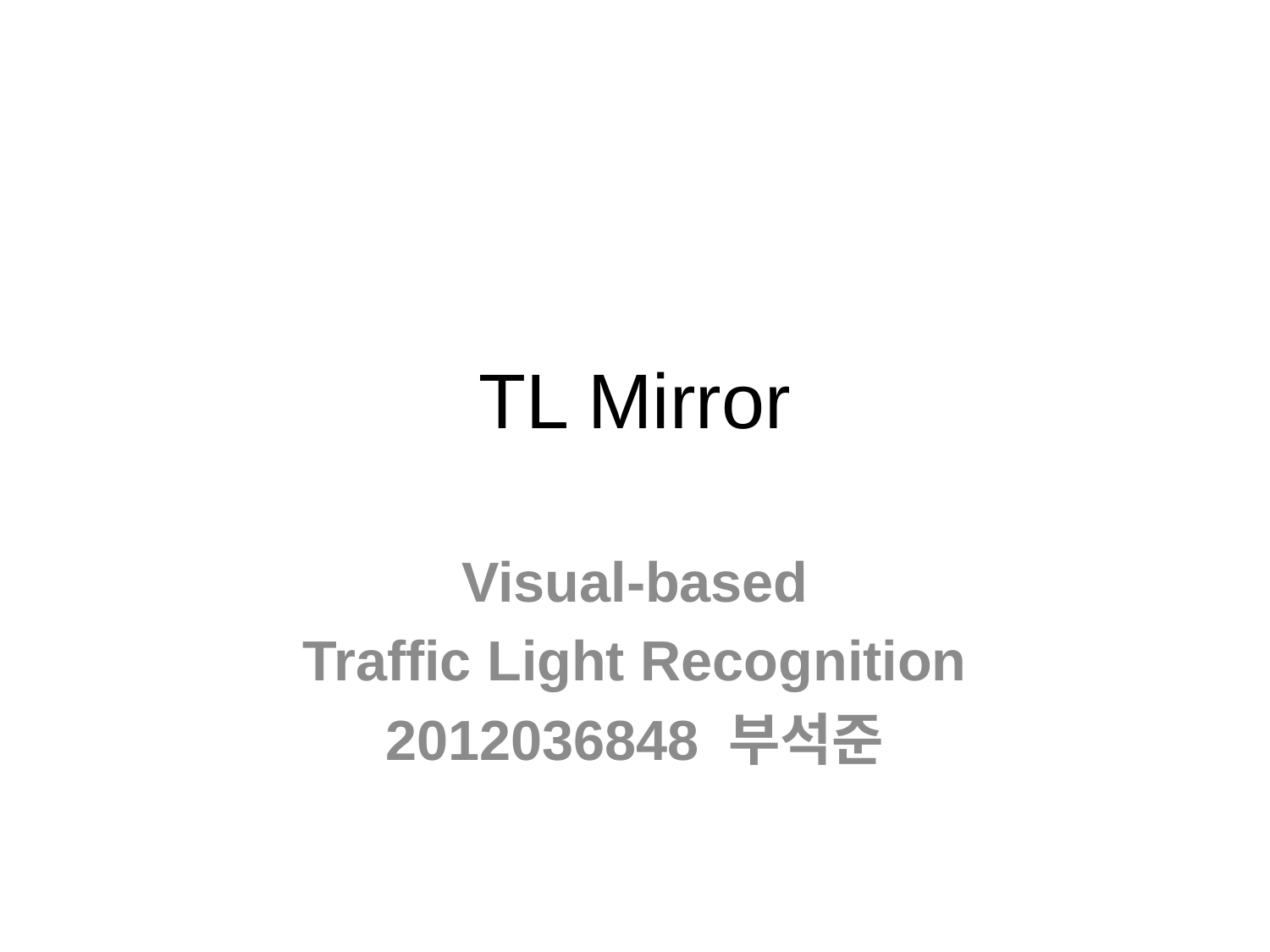

# TL Mirror
Visual-based
Traffic Light Recognition
2012036848 부석준